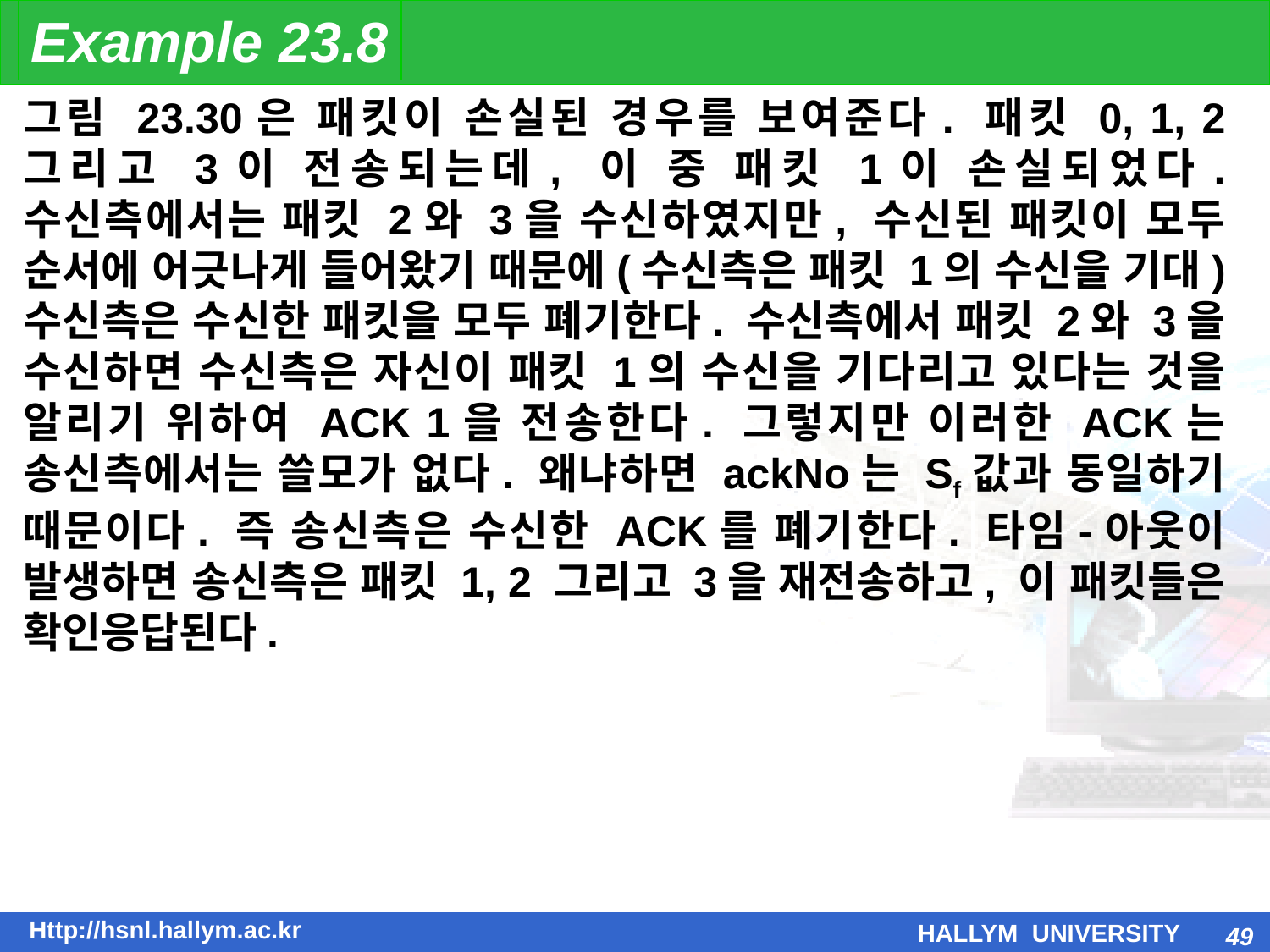

Example 23.8
그림 23.30은 패킷이 손실된 경우를 보여준다. 패킷 0, 1, 2 그리고 3이 전송되는데, 이 중 패킷 1이 손실되었다. 수신측에서는 패킷 2와 3을 수신하였지만, 수신된 패킷이 모두 순서에 어긋나게 들어왔기 때문에(수신측은 패킷 1의 수신을 기대) 수신측은 수신한 패킷을 모두 폐기한다. 수신측에서 패킷 2와 3을 수신하면 수신측은 자신이 패킷 1의 수신을 기다리고 있다는 것을 알리기 위하여 ACK 1을 전송한다. 그렇지만 이러한 ACK는 송신측에서는 쓸모가 없다. 왜냐하면 ackNo는 Sf값과 동일하기 때문이다. 즉 송신측은 수신한 ACK를 폐기한다. 타임-아웃이 발생하면 송신측은 패킷 1, 2 그리고 3을 재전송하고, 이 패킷들은 확인응답된다.
49